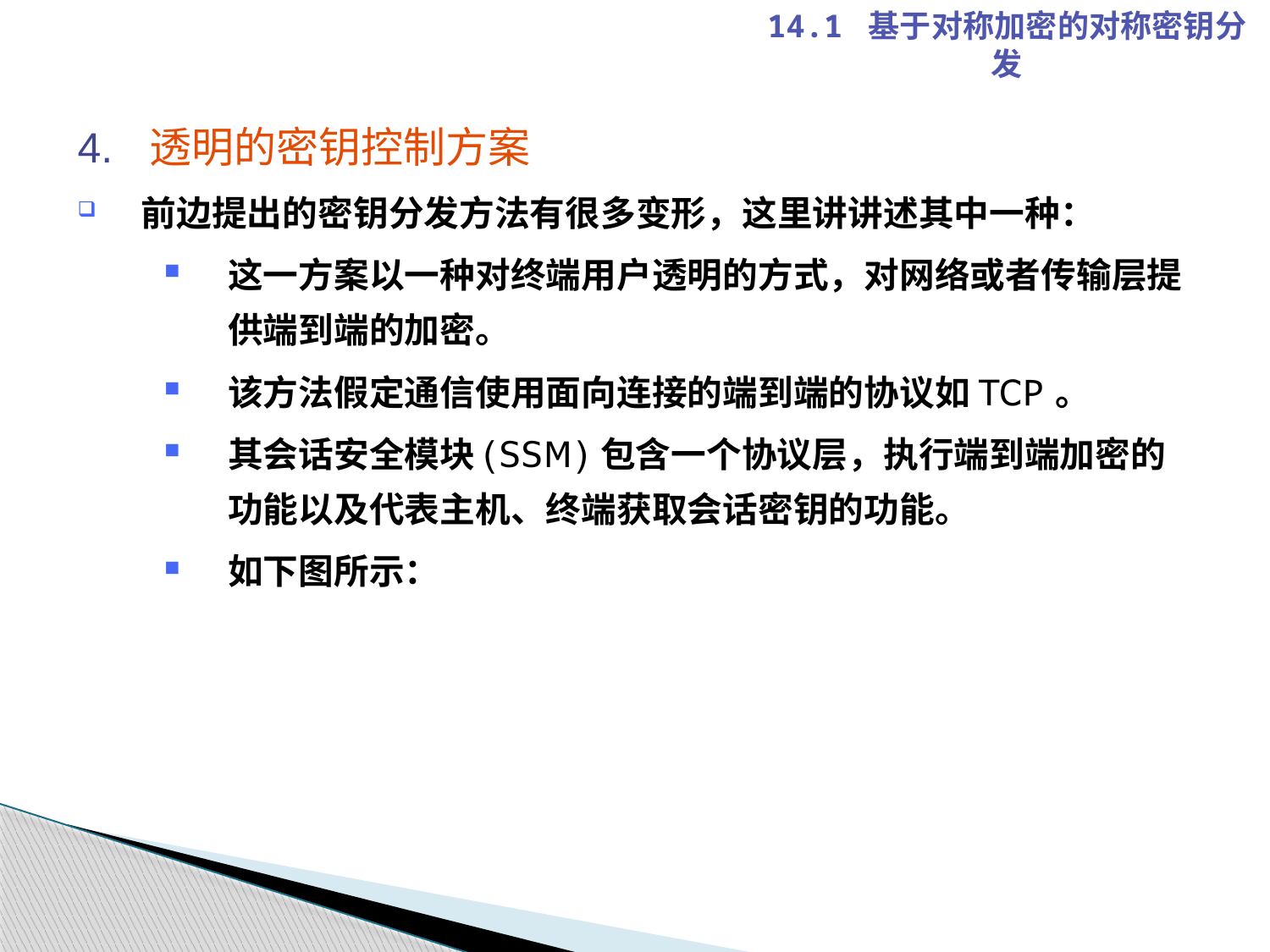

14.1 基于对称加密的对称密钥分发
透明的密钥控制方案
前边提出的密钥分发方法有很多变形，这里讲讲述其中一种：
这一方案以一种对终端用户透明的方式，对网络或者传输层提供端到端的加密。
该方法假定通信使用面向连接的端到端的协议如TCP。
其会话安全模块(SSM)包含一个协议层，执行端到端加密的功能以及代表主机、终端获取会话密钥的功能。
如下图所示：